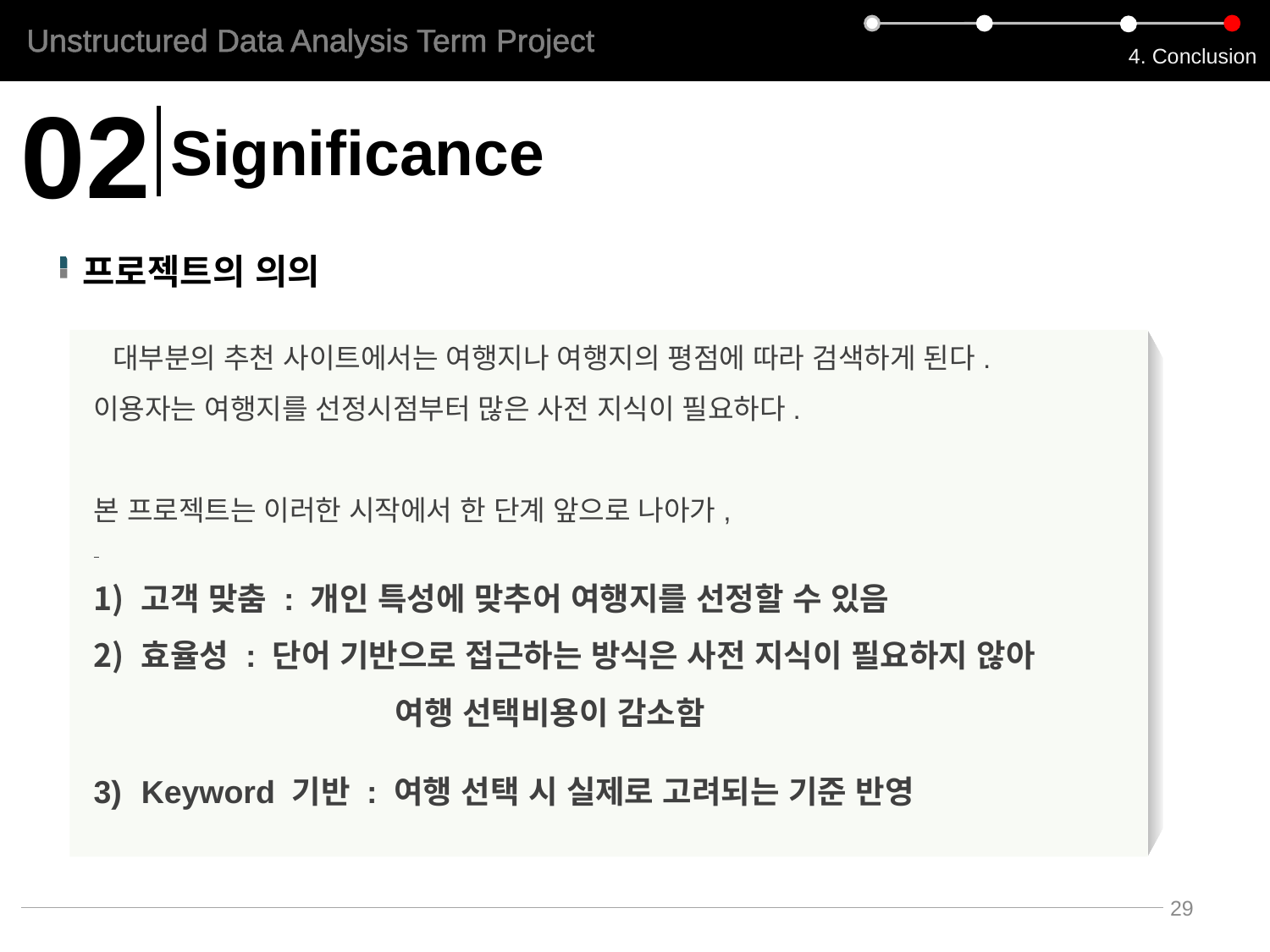

Unstructured Data Analysis Term Project

4. Conclusion
02
Significance
프로젝트의 의의

  대부분의 추천 사이트에서는 여행지나 여행지의 평점에 따라 검색하게 된다.
이용자는 여행지를 선정시점부터 많은 사전 지식이 필요하다.

본 프로젝트는 이러한 시작에서 한 단계 앞으로 나아가,
고객 맞춤 : 개인 특성에 맞추어 여행지를 선정할 수 있음
효율성 : 단어 기반으로 접근하는 방식은 사전 지식이 필요하지 않아 		여행 선택비용이 감소함

Keyword 기반 : 여행 선택 시 실제로 고려되는 기준 반영

29